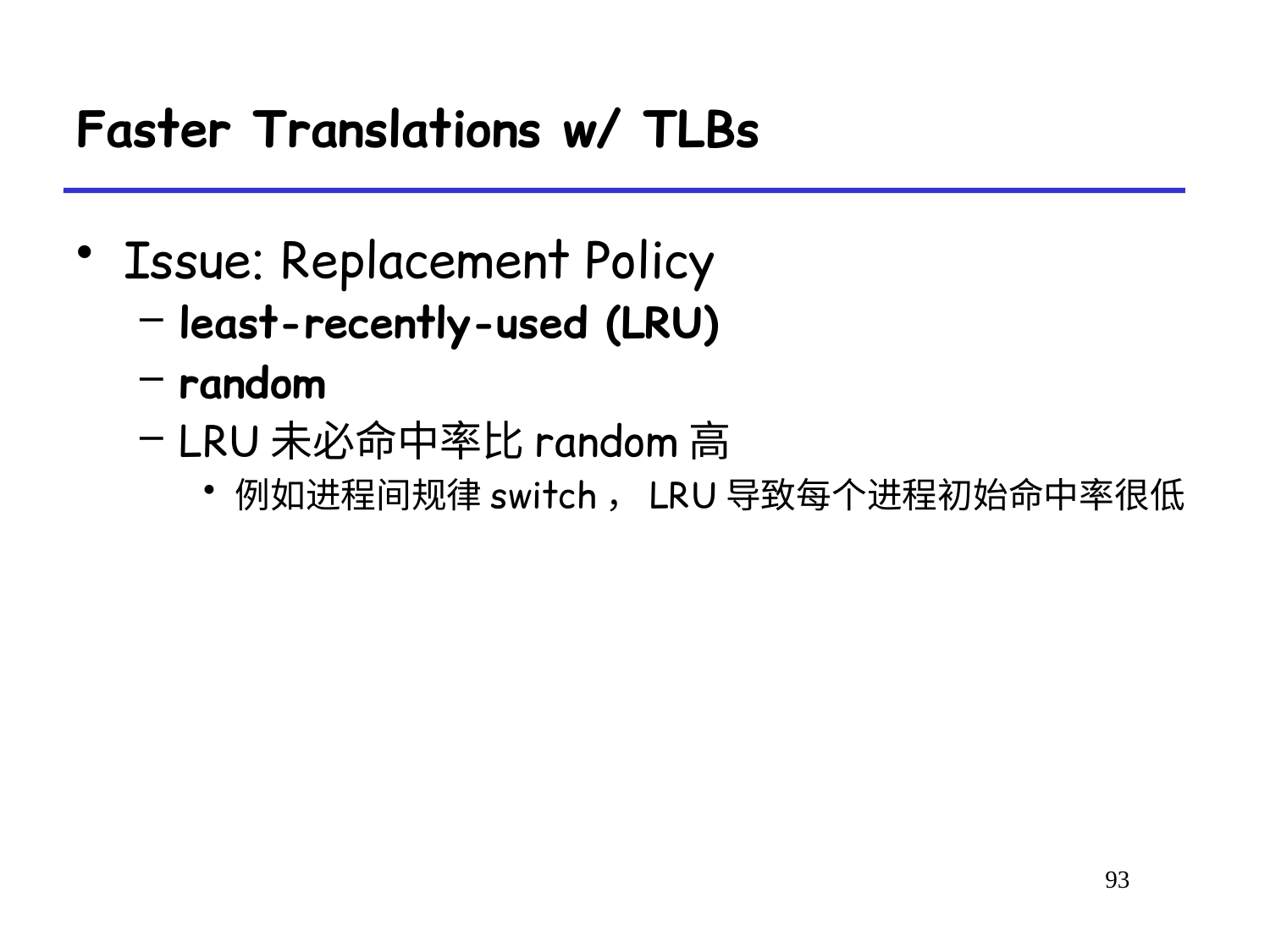

# Faster Translations w/ TLBs
Issue: Replacement Policy
least-recently-used (LRU)
random
LRU未必命中率比random高
例如进程间规律switch，LRU导致每个进程初始命中率很低
93